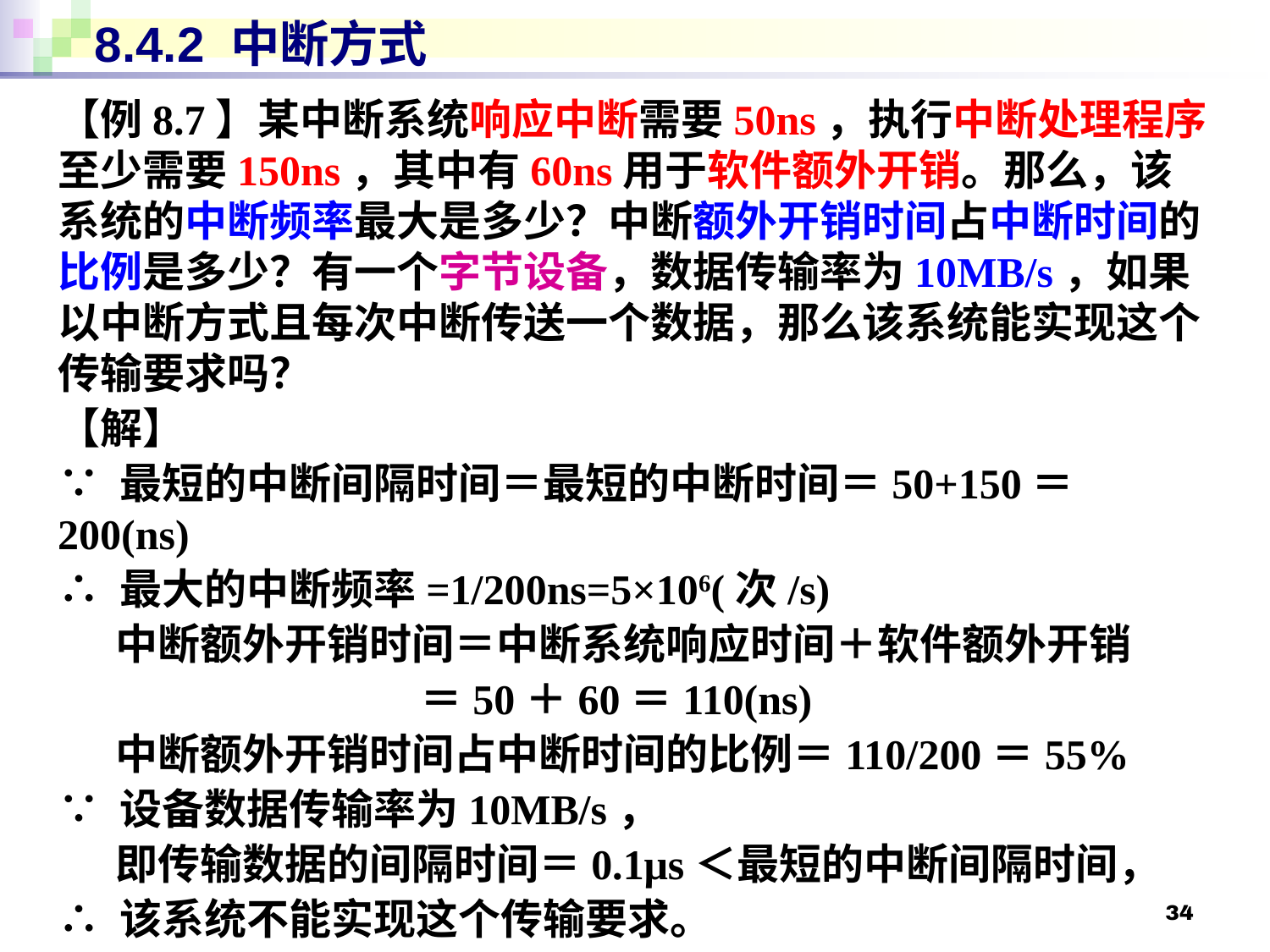

# 8.4.2 中断方式
【例8.7】某中断系统响应中断需要50ns，执行中断处理程序至少需要150ns，其中有60ns用于软件额外开销。那么，该系统的中断频率最大是多少？中断额外开销时间占中断时间的比例是多少？有一个字节设备，数据传输率为10MB/s，如果以中断方式且每次中断传送一个数据，那么该系统能实现这个传输要求吗？
【解】
∵ 最短的中断间隔时间＝最短的中断时间＝50+150＝200(ns)
∴ 最大的中断频率=1/200ns=5×106(次/s)
     中断额外开销时间＝中断系统响应时间＋软件额外开销
                                     ＝50＋60＝110(ns)
     中断额外开销时间占中断时间的比例＝110/200＝55%
∵ 设备数据传输率为10MB/s，
     即传输数据的间隔时间＝0.1μs＜最短的中断间隔时间，
∴ 该系统不能实现这个传输要求。
34